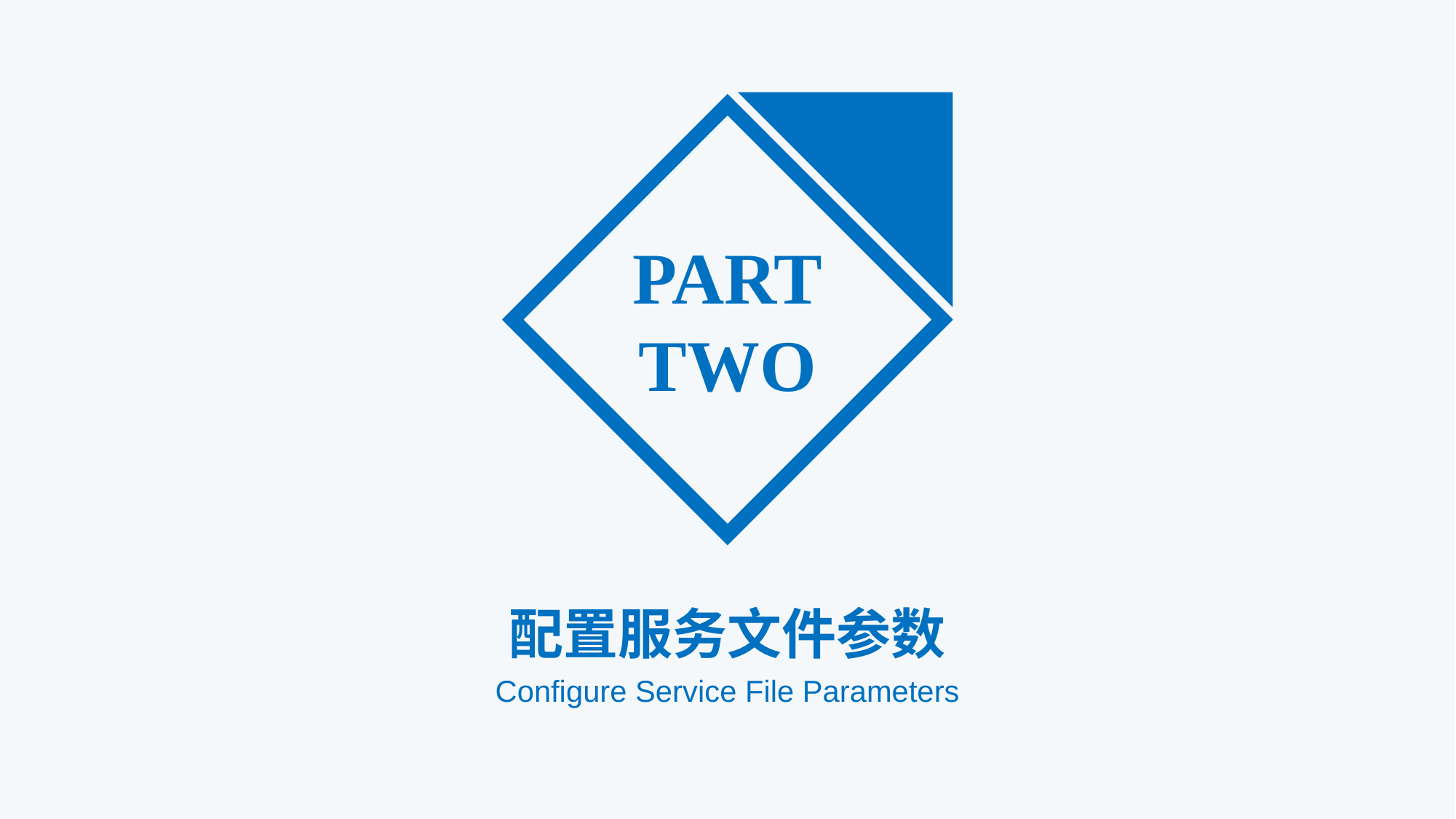

PART
TWO
配置服务文件参数
Configure Service File Parameters